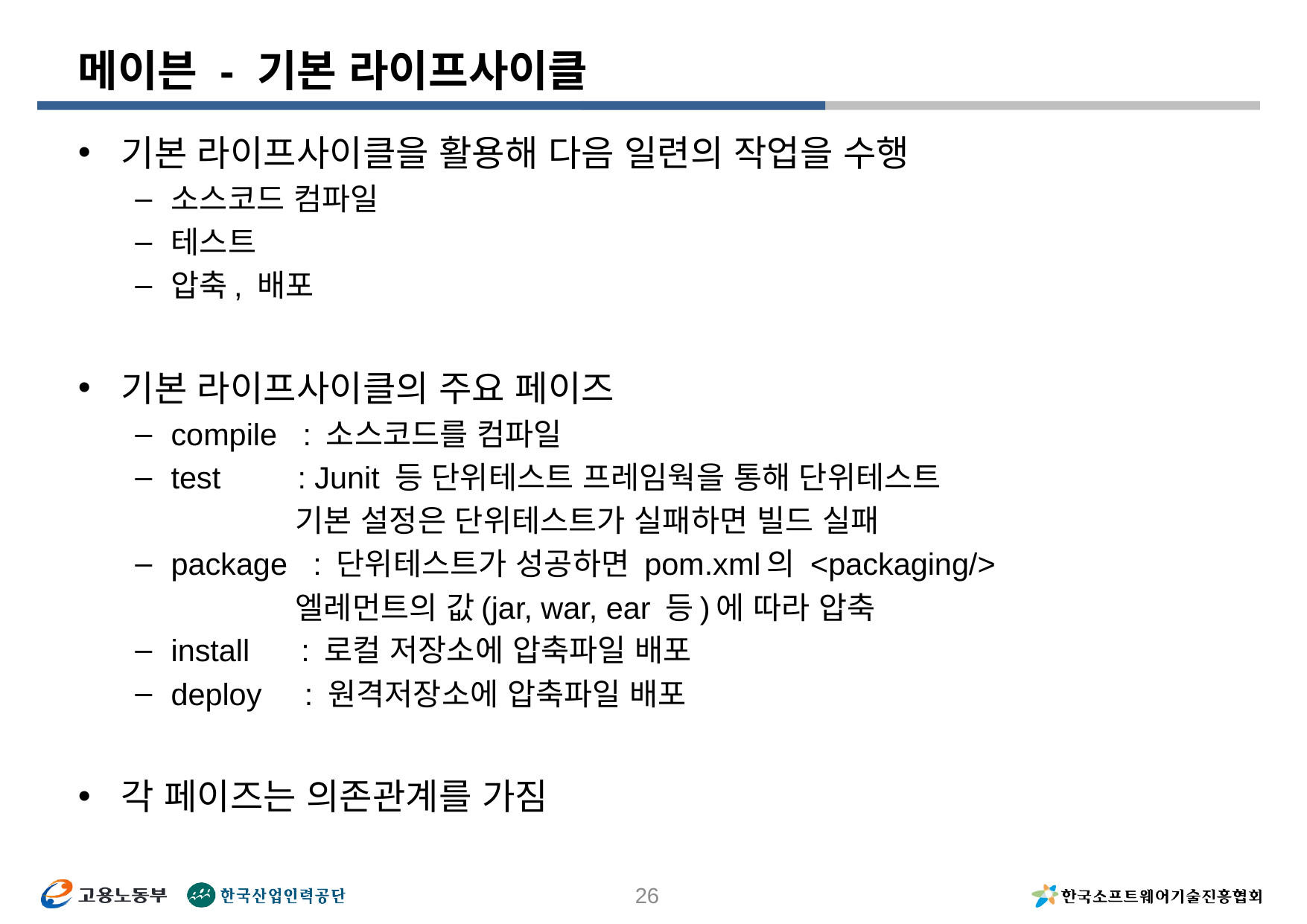

# 메이븐 - 기본 라이프사이클
기본 라이프사이클을 활용해 다음 일련의 작업을 수행
소스코드 컴파일
테스트
압축, 배포

기본 라이프사이클의 주요 페이즈
compile   : 소스코드를 컴파일
test         : Junit 등 단위테스트 프레임웍을 통해 단위테스트
                  기본 설정은 단위테스트가 실패하면 빌드 실패
package   : 단위테스트가 성공하면 pom.xml의 <packaging/>
                  엘레먼트의 값(jar, war, ear 등)에 따라 압축
install      : 로컬 저장소에 압축파일 배포
deploy     : 원격저장소에 압축파일 배포

각 페이즈는 의존관계를 가짐

26